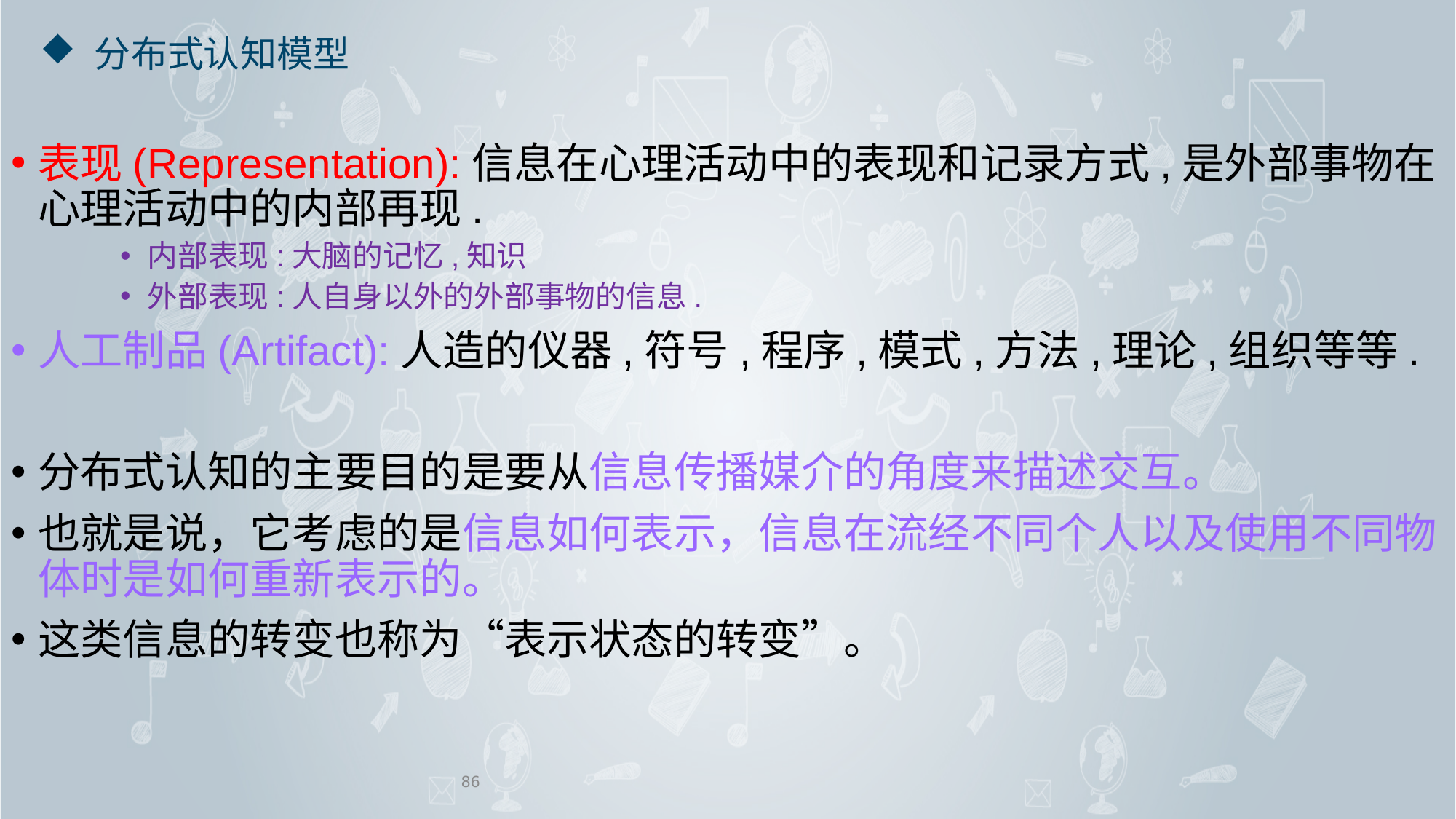

# 分布式认知模型
表现(Representation):信息在心理活动中的表现和记录方式,是外部事物在心理活动中的内部再现.
内部表现:大脑的记忆,知识
外部表现:人自身以外的外部事物的信息.
人工制品(Artifact):人造的仪器,符号,程序,模式,方法,理论,组织等等.

分布式认知的主要目的是要从信息传播媒介的角度来描述交互。
也就是说，它考虑的是信息如何表示，信息在流经不同个人以及使用不同物体时是如何重新表示的。
这类信息的转变也称为“表示状态的转变”。

86